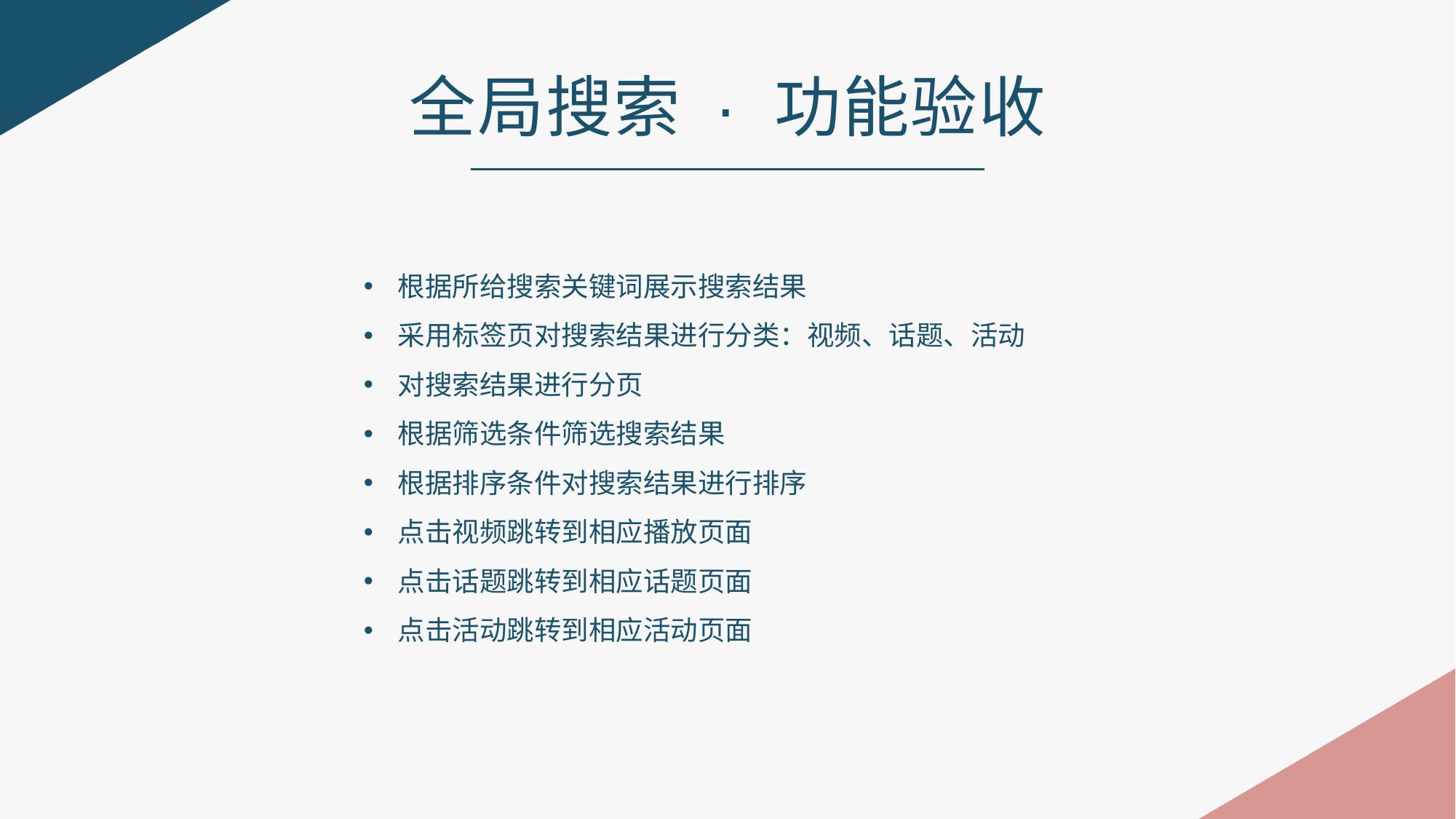

全局搜索 · 功能验收
根据所给搜索关键词展示搜索结果
采用标签页对搜索结果进行分类：视频、话题、活动
对搜索结果进行分页
根据筛选条件筛选搜索结果
根据排序条件对搜索结果进行排序
点击视频跳转到相应播放页面
点击话题跳转到相应话题页面
点击活动跳转到相应活动页面